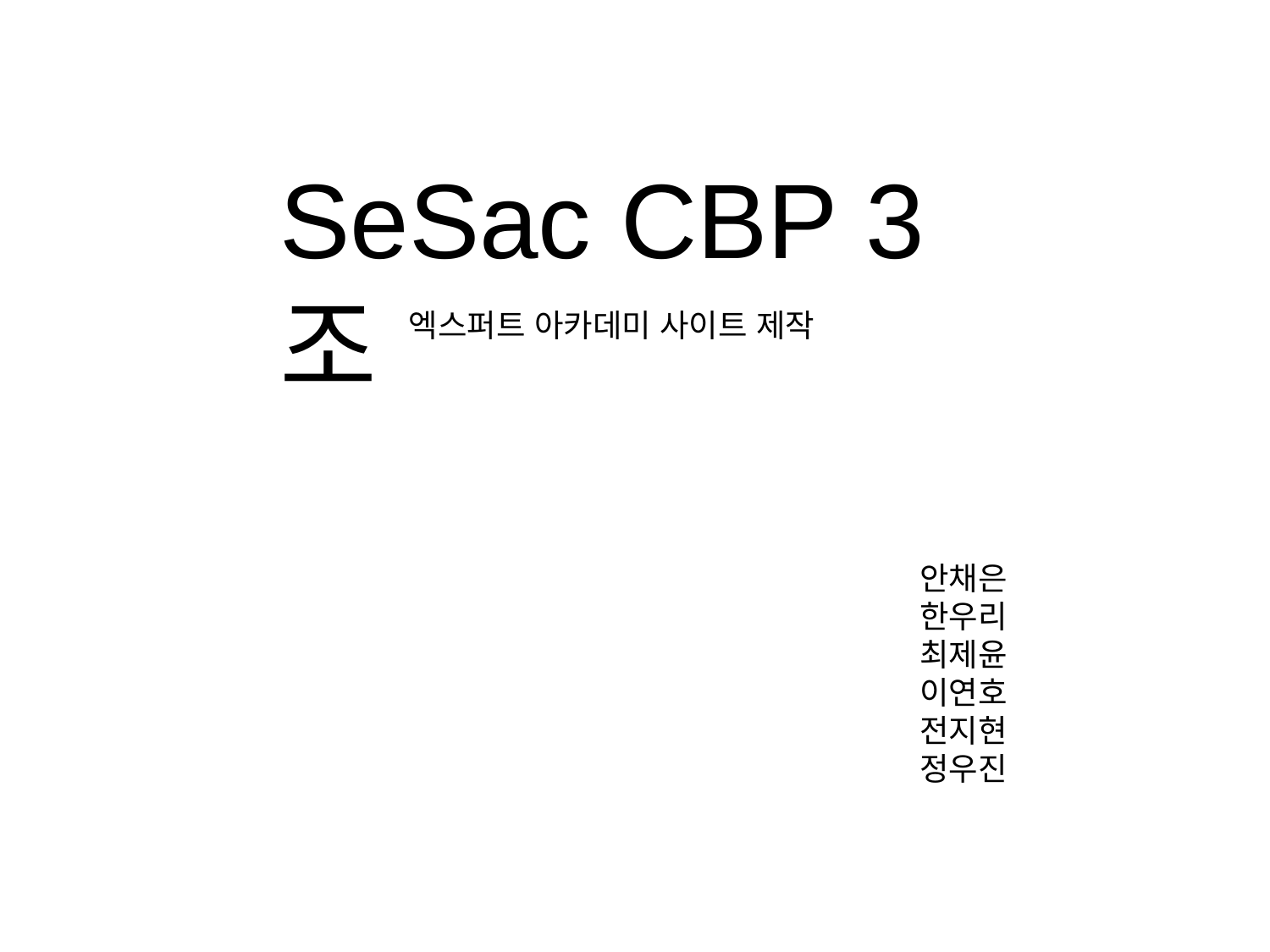

SeSac CBP 3조

엑스퍼트 아카데미 사이트 제작
안채은
한우리
최제윤
이연호
전지현
정우진